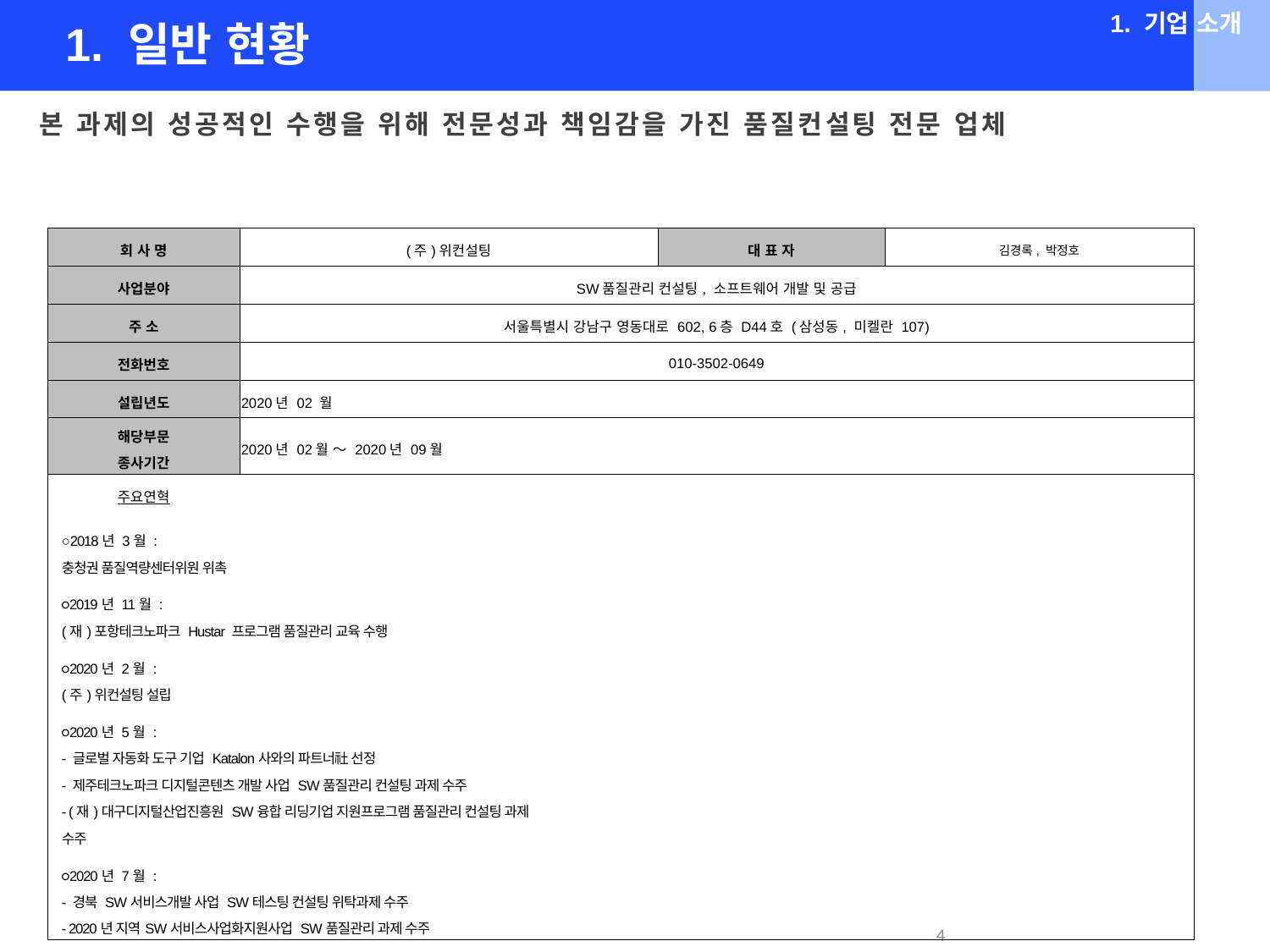

1. 기업 소개
1. 일반 현황
본 과제의 성공적인 수행을 위해 전문성과 책임감을 가진 품질컨설팅 전문 업체
| 회 사 명 | (주)위컨설팅 | 대 표 자 | 김경록, 박정호 |
| --- | --- | --- | --- |
| 사업분야 | SW품질관리 컨설팅, 소프트웨어 개발 및 공급 |  |  |
| 주 소 | 서울특별시 강남구 영동대로 602, 6층 D44호 (삼성동, 미켈란 107) |  |  |
| 전화번호 | 010-3502-0649 |  |  |
| 설립년도 | 2020년 02 월 |  |  |
| 해당부문 종사기간 | 2020년 02월 ～ 2020년 09월 |  |  |
| 주요연혁 |  |  |  |
| ○2018년 3월 : 충청권 품질역량센터위원 위촉 ○2019년 11월 : (재)포항테크노파크 Hustar 프로그램 품질관리 교육 수행 ○2020년 2월 : (주)위컨설팅 설립 ○2020년 5월 : - 글로벌 자동화 도구 기업 Katalon사와의 파트너社 선정 - 제주테크노파크 디지털콘텐츠 개발 사업 SW품질관리 컨설팅 과제 수주 - (재)대구디지털산업진흥원 SW융합 리딩기업 지원프로그램 품질관리 컨설팅 과제 수주 ○2020년 7월 : - 경북 SW서비스개발 사업 SW테스팅 컨설팅 위탁과제 수주 - 2020년 지역SW서비스사업화지원사업 SW품질관리 과제 수주 |  |  |  |
4